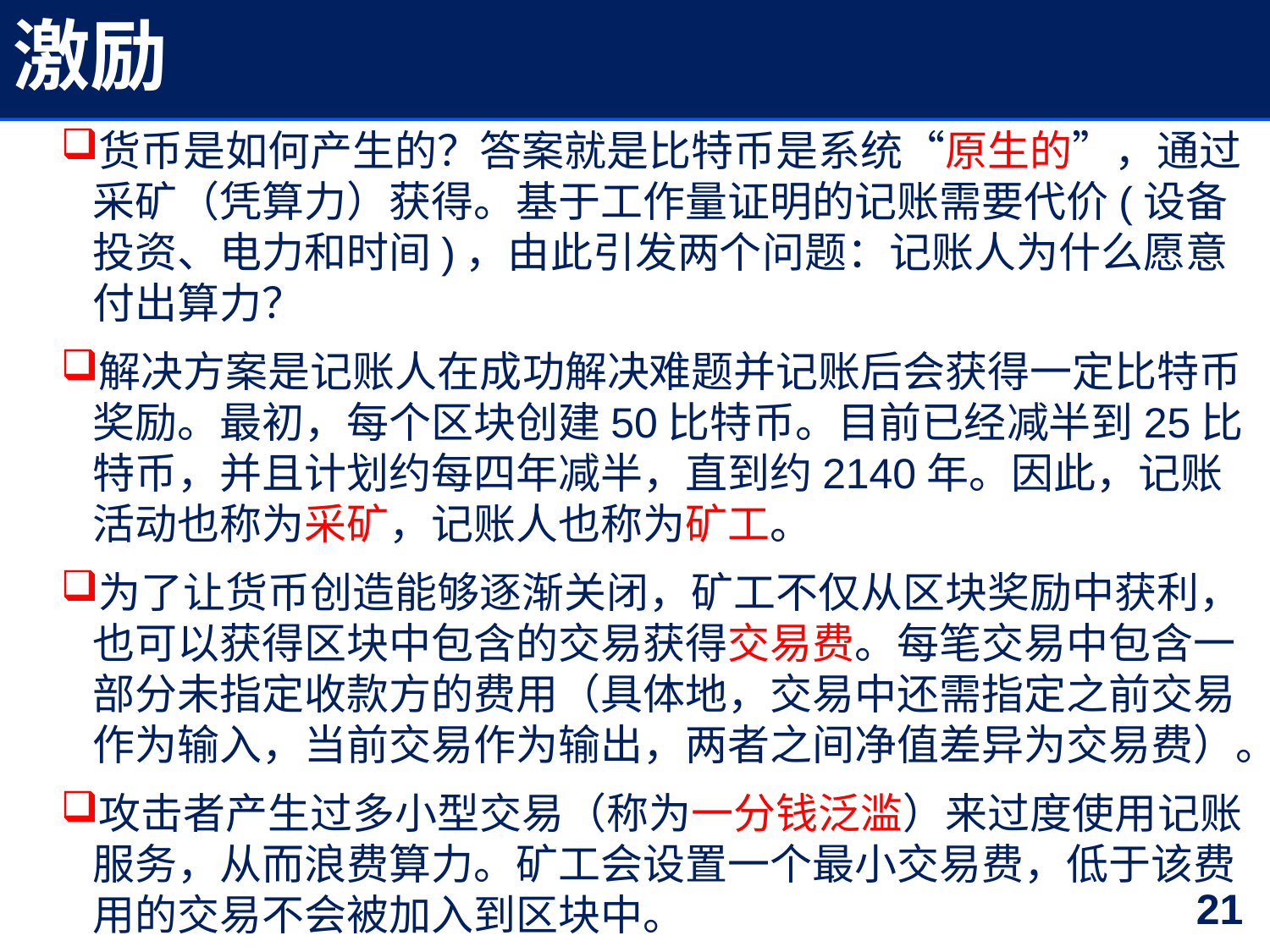

# 激励
货币是如何产生的？答案就是比特币是系统“原生的”，通过采矿（凭算力）获得。基于工作量证明的记账需要代价(设备投资、电力和时间)，由此引发两个问题：记账人为什么愿意付出算力？
解决方案是记账人在成功解决难题并记账后会获得一定比特币奖励。最初，每个区块创建50比特币。目前已经减半到25比特币，并且计划约每四年减半，直到约2140年。因此，记账活动也称为采矿，记账人也称为矿工。
为了让货币创造能够逐渐关闭，矿工不仅从区块奖励中获利，也可以获得区块中包含的交易获得交易费。每笔交易中包含一部分未指定收款方的费用（具体地，交易中还需指定之前交易作为输入，当前交易作为输出，两者之间净值差异为交易费）。
攻击者产生过多小型交易（称为一分钱泛滥）来过度使用记账服务，从而浪费算力。矿工会设置一个最小交易费，低于该费用的交易不会被加入到区块中。

21